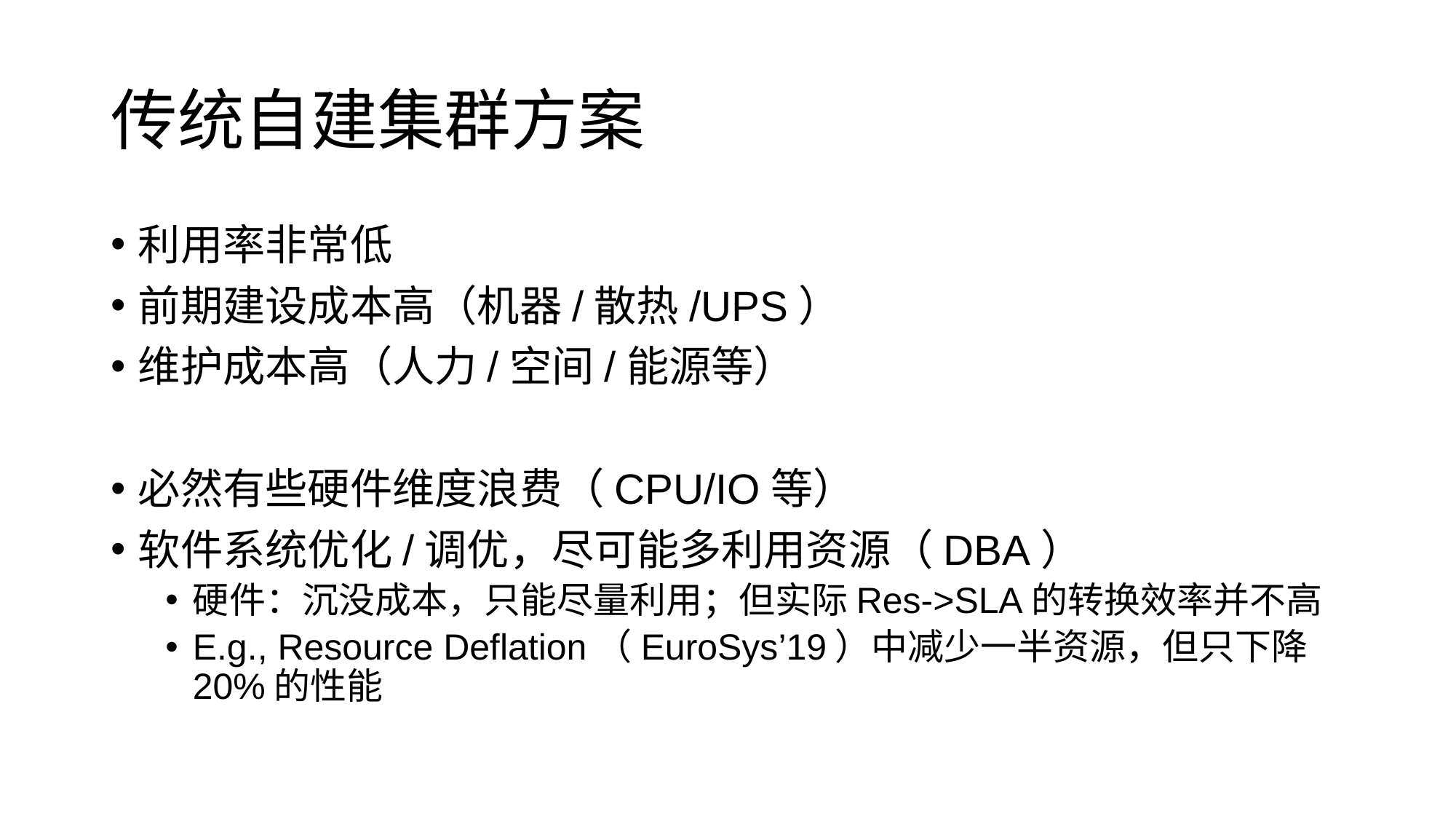

# 传统自建集群方案
利用率非常低
前期建设成本高（机器/散热/UPS）
维护成本高（人力/空间/能源等）

必然有些硬件维度浪费（CPU/IO等）
软件系统优化/调优，尽可能多利用资源（DBA）
硬件：沉没成本，只能尽量利用；但实际Res->SLA的转换效率并不高
E.g., Resource Deflation（EuroSys’19）中减少一半资源，但只下降20%的性能